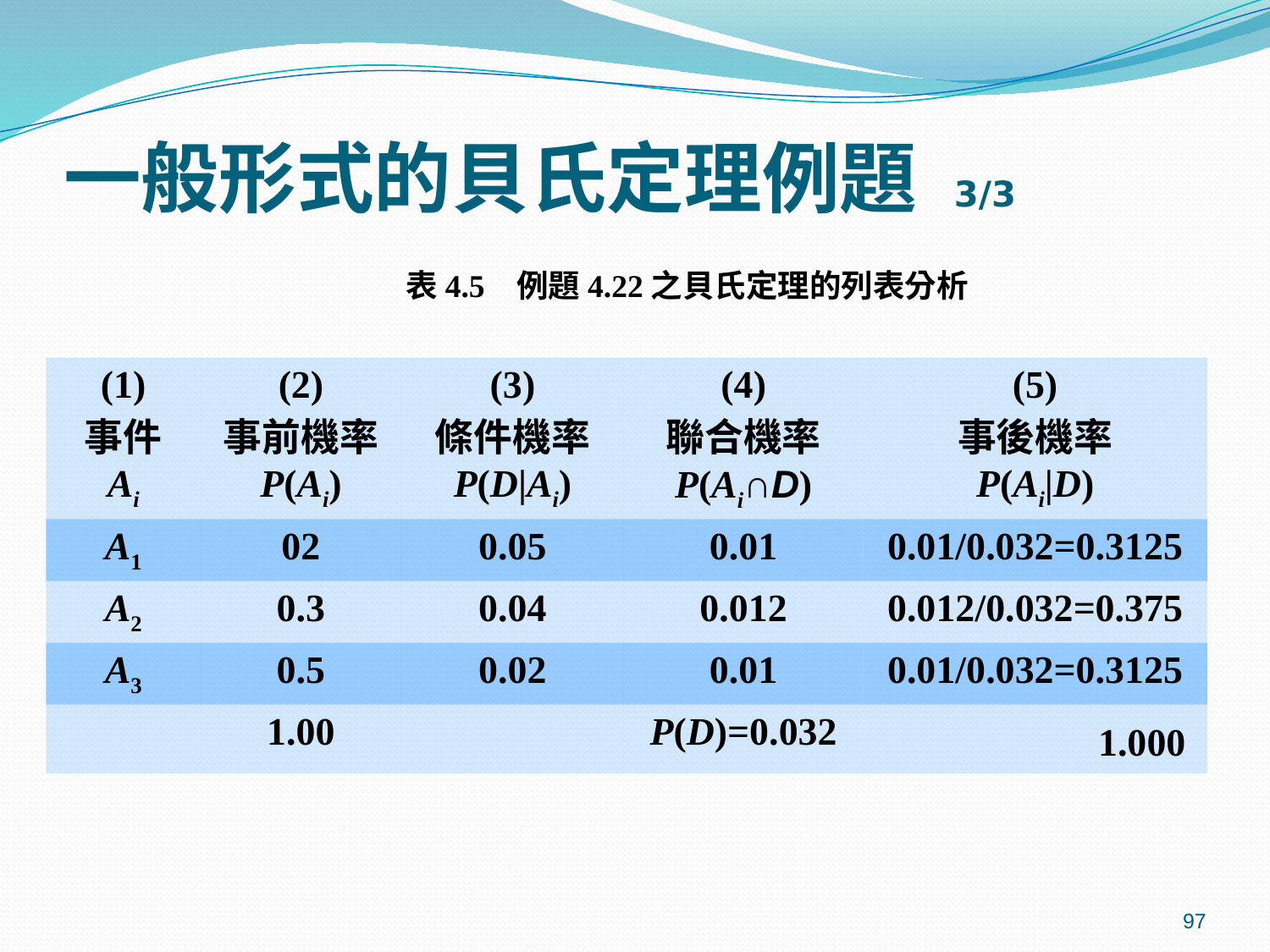

# 一般形式的貝氏定理例題 3/3
表4.5   例題4.22之貝氏定理的列表分析
| (1) 事件 Ai | (2) 事前機率 P(Ai) | (3) 條件機率 P(D|Ai) | (4) 聯合機率 P(Ai∩D) | (5) 事後機率 P(Ai|D) |
| --- | --- | --- | --- | --- |
| A1 | 02 | 0.05 | 0.01 | 0.01/0.032=0.3125 |
| A2 | 0.3 | 0.04 | 0.012 | 0.012/0.032=0.375 |
| A3 | 0.5 | 0.02 | 0.01 | 0.01/0.032=0.3125 |
|  | 1.00 |  | P(D)=0.032 | 1.000 |
97